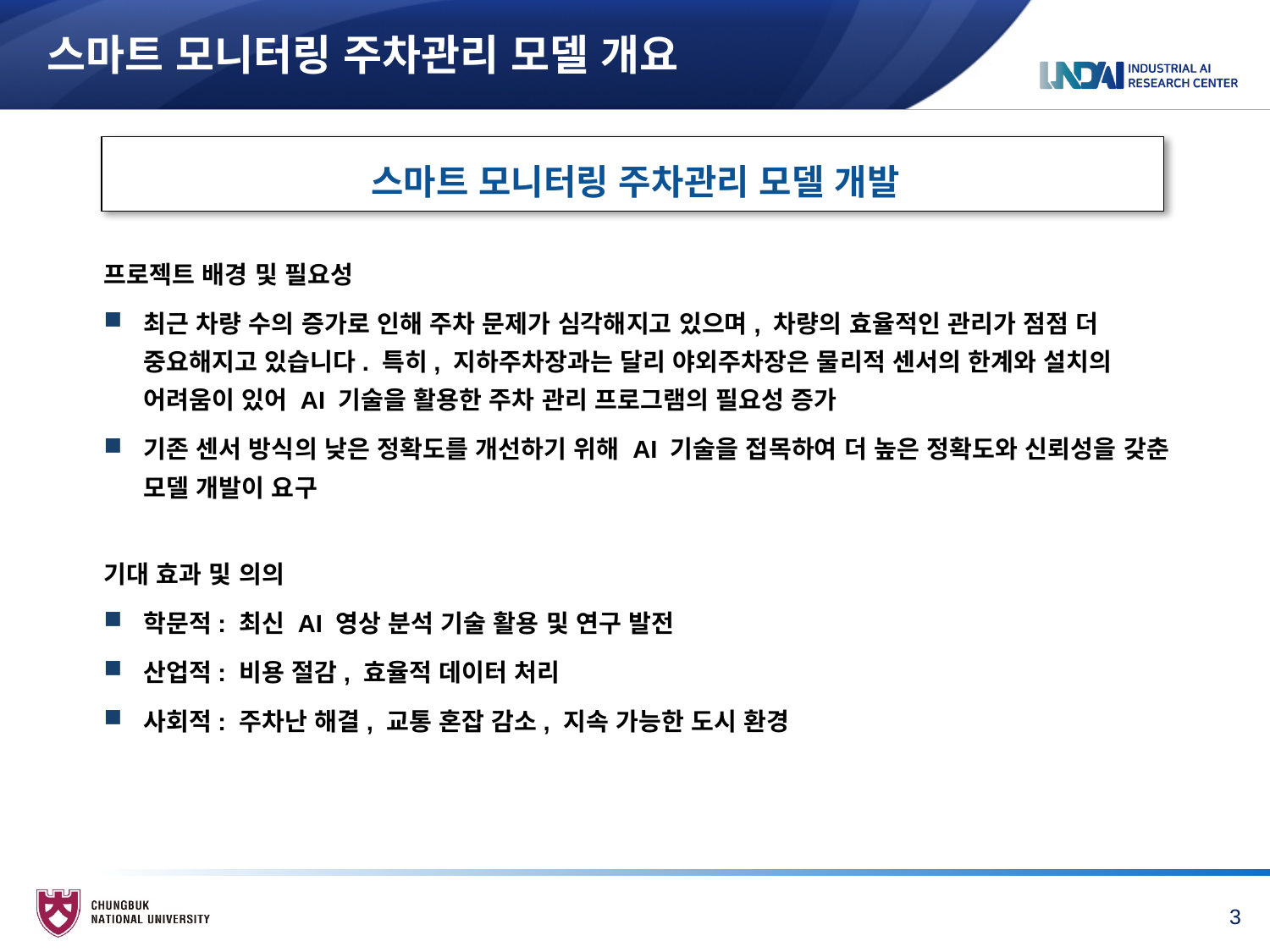

# 스마트 모니터링 주차관리 모델 개요
스마트 모니터링 주차관리 모델 개발
프로젝트 배경 및 필요성
최근 차량 수의 증가로 인해 주차 문제가 심각해지고 있으며, 차량의 효율적인 관리가 점점 더 중요해지고 있습니다. 특히, 지하주차장과는 달리 야외주차장은 물리적 센서의 한계와 설치의 어려움이 있어 AI 기술을 활용한 주차 관리 프로그램의 필요성 증가
기존 센서 방식의 낮은 정확도를 개선하기 위해 AI 기술을 접목하여 더 높은 정확도와 신뢰성을 갖춘 모델 개발이 요구

기대 효과 및 의의
학문적: 최신 AI 영상 분석 기술 활용 및 연구 발전
산업적: 비용 절감, 효율적 데이터 처리
사회적: 주차난 해결, 교통 혼잡 감소, 지속 가능한 도시 환경